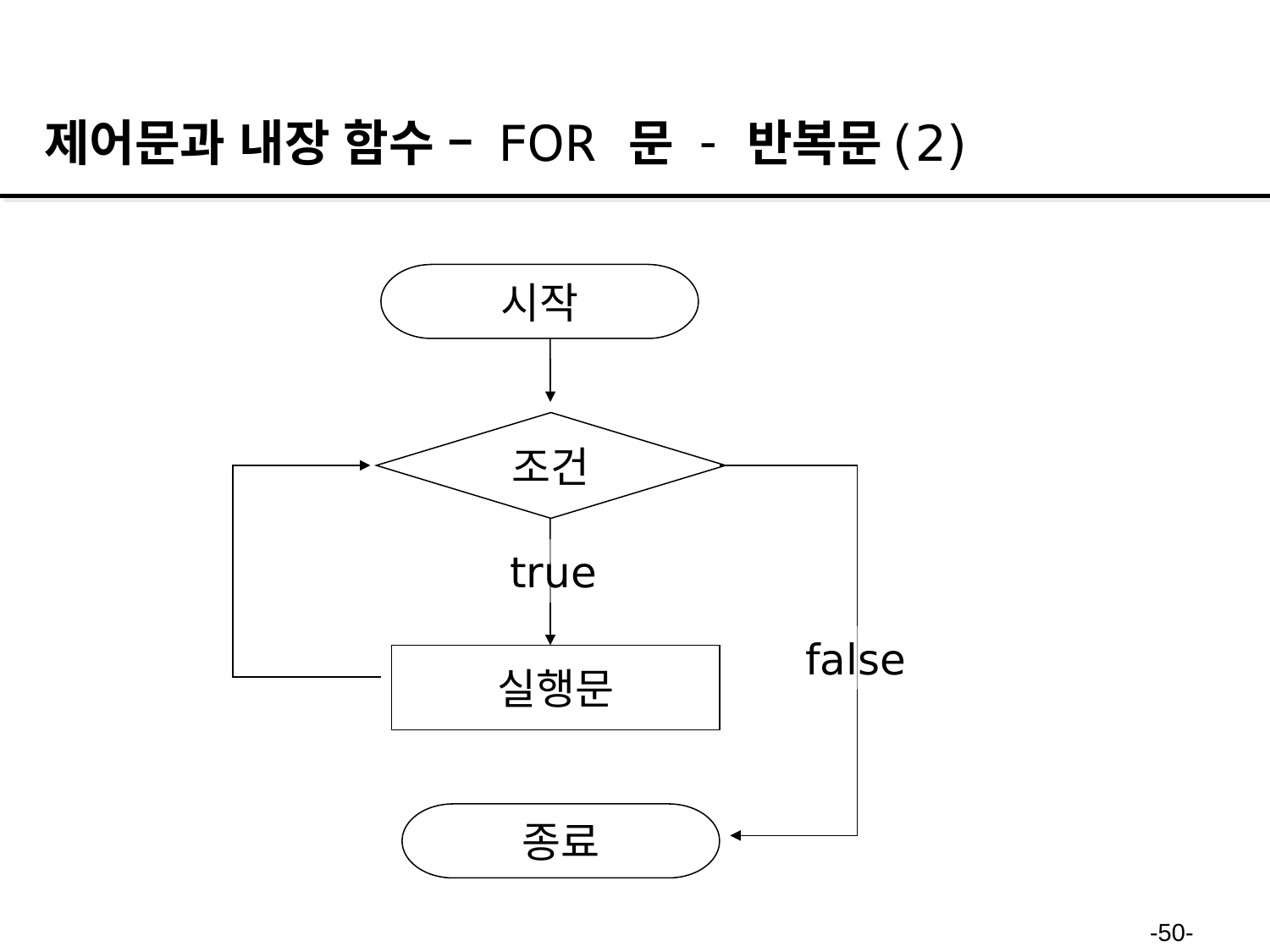

제어문과 내장 함수 – FOR 문 - 반복문(2)
시작

조건

true
false
실행문
종료
-50-